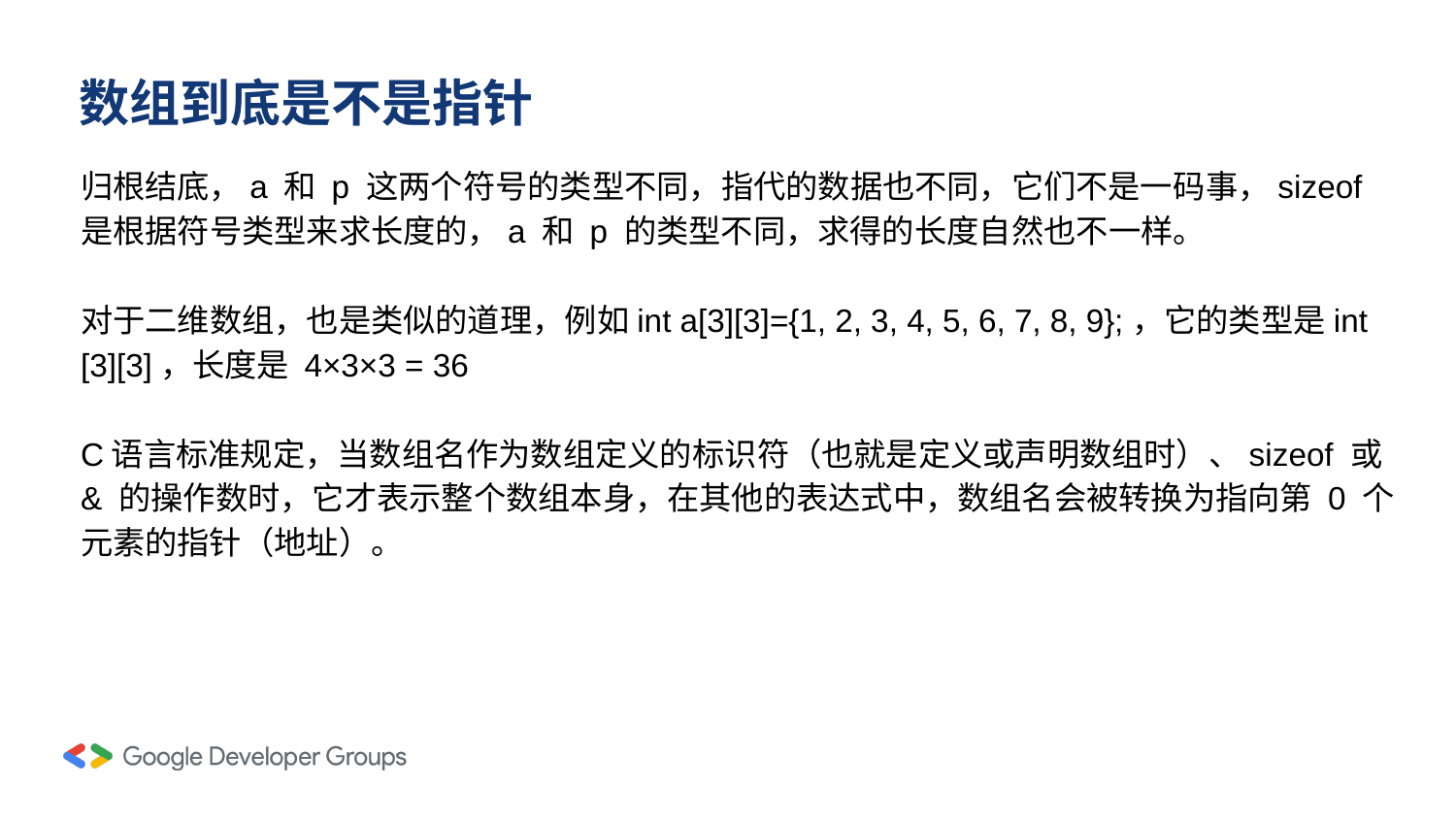

# 数组到底是不是指针
归根结底，a 和 p 这两个符号的类型不同，指代的数据也不同，它们不是一码事，sizeof 是根据符号类型来求长度的，a 和 p 的类型不同，求得的长度自然也不一样。

对于二维数组，也是类似的道理，例如int a[3][3]={1, 2, 3, 4, 5, 6, 7, 8, 9};，它的类型是int [3][3]，长度是 4×3×3 = 36

C语言标准规定，当数组名作为数组定义的标识符（也就是定义或声明数组时）、sizeof 或 & 的操作数时，它才表示整个数组本身，在其他的表达式中，数组名会被转换为指向第 0 个元素的指针（地址）。